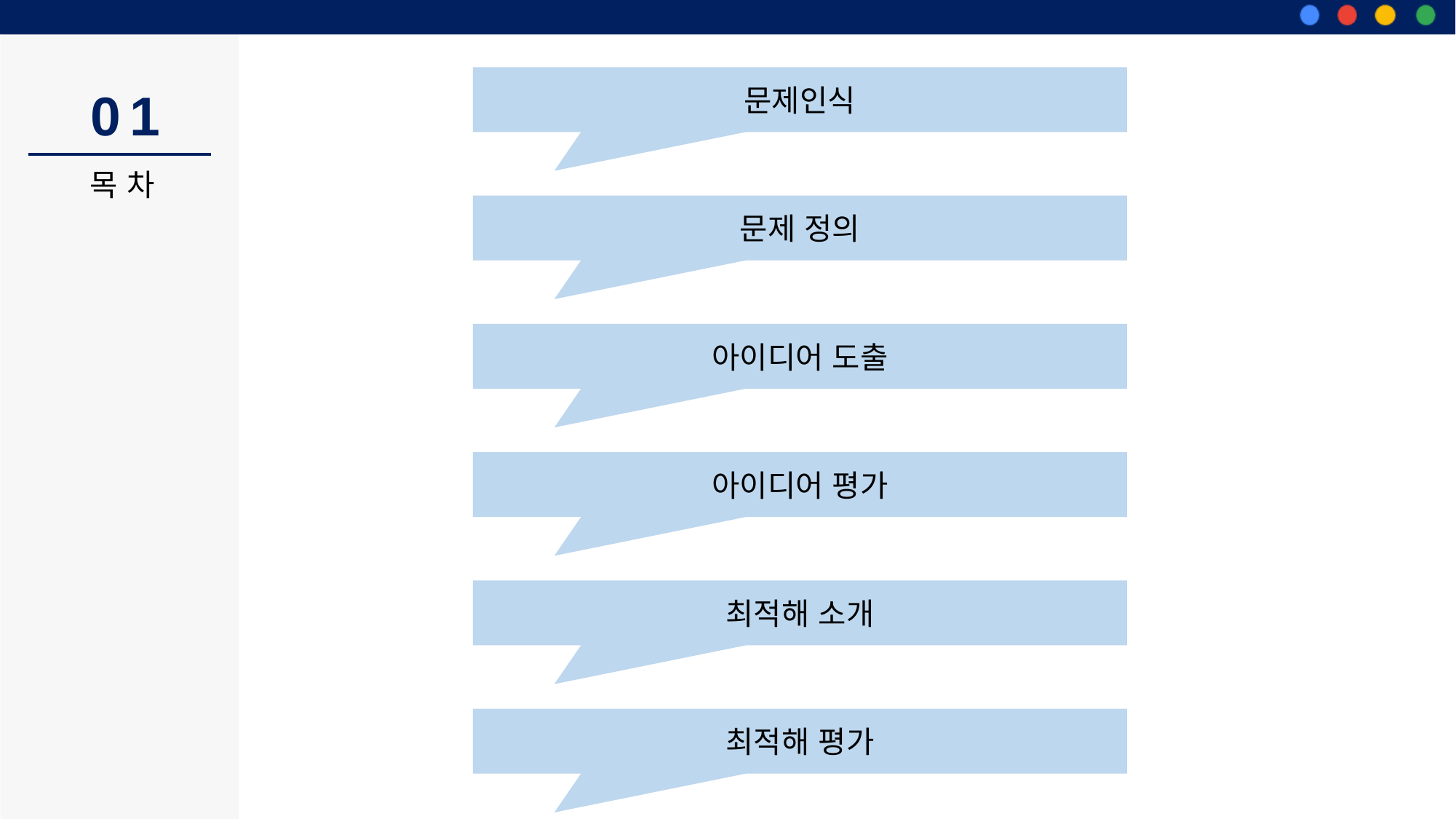

문제인식
01
목차
문제 정의
아이디어 도출
아이디어 평가
최적해 소개
최적해 평가